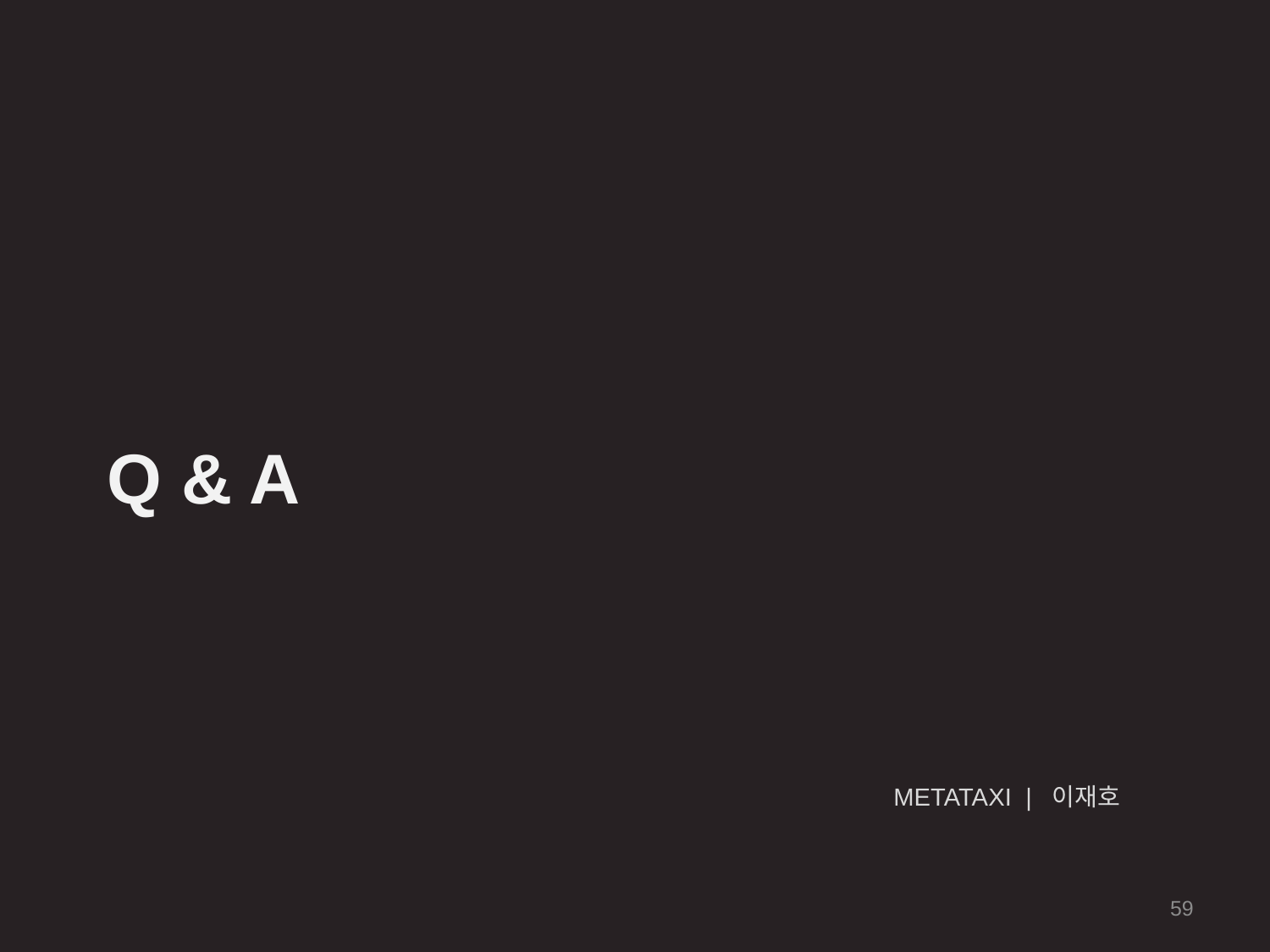

Q & A
METATAXI  |  이재호
59